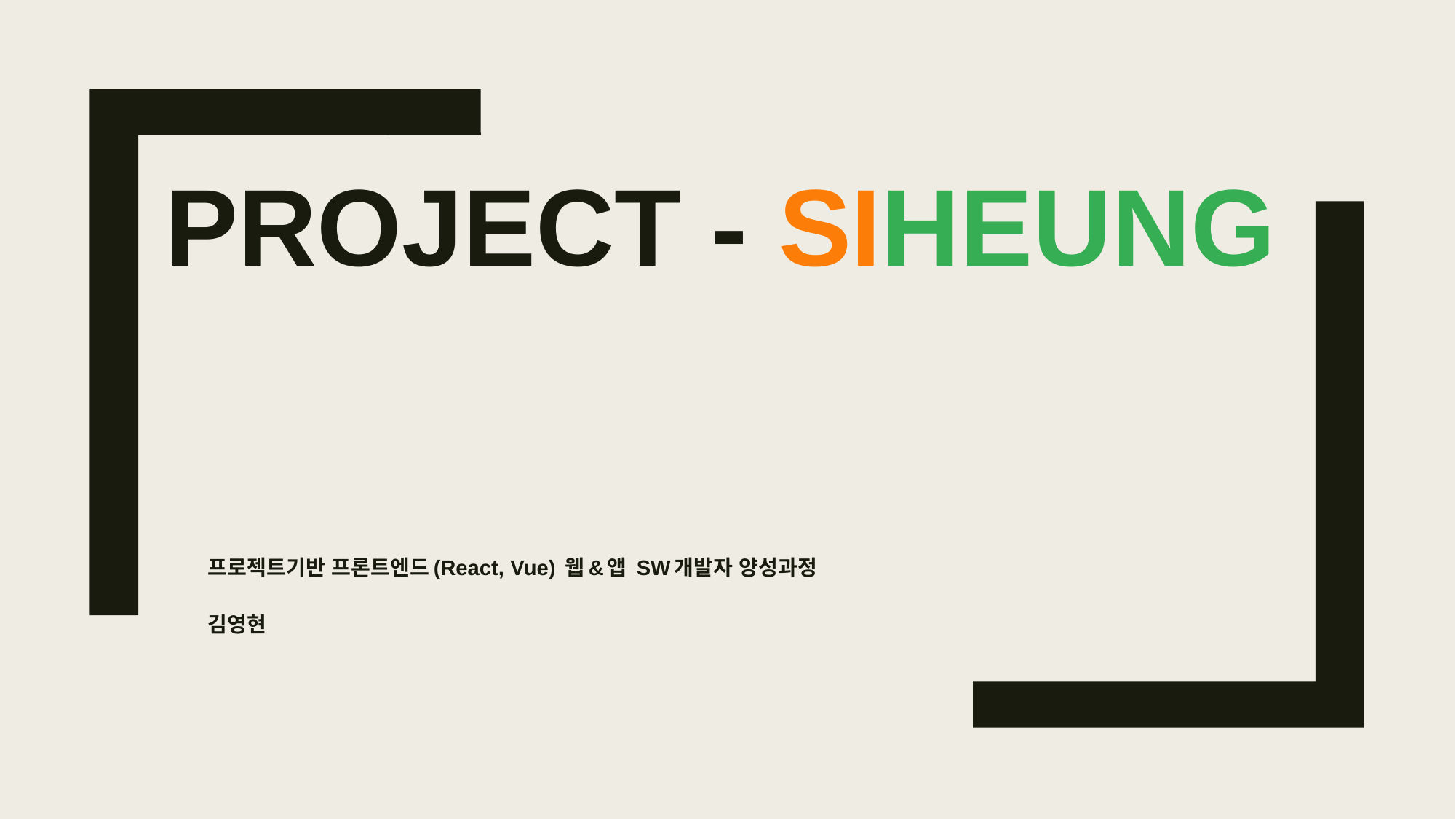

# Project - SIHEUNG
프로젝트기반 프론트엔드(React, Vue) 웹&앱 SW개발자 양성과정

김영현